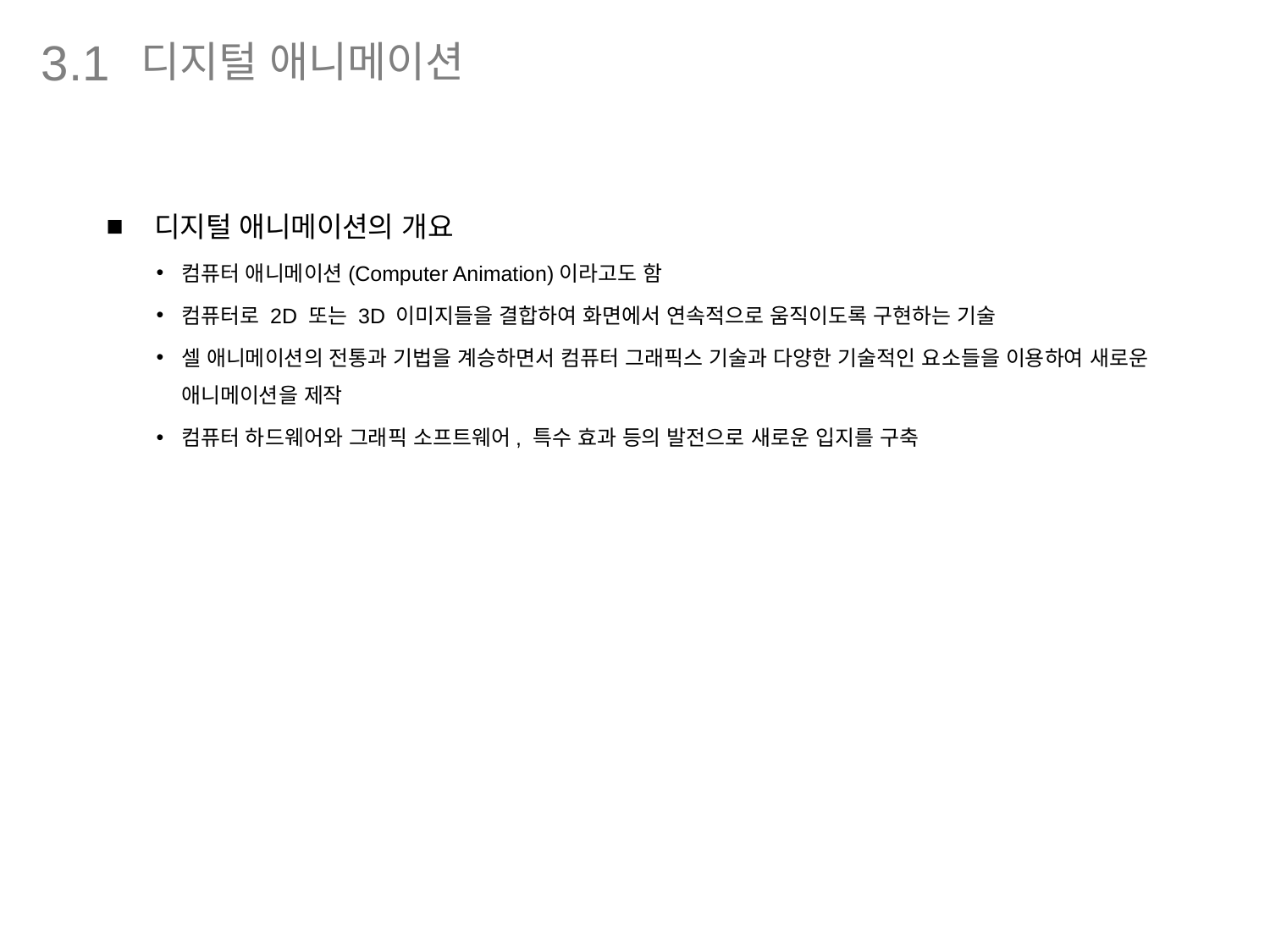

디지털 애니메이션
3.1
디지털 애니메이션의 개요
컴퓨터 애니메이션(Computer Animation)이라고도 함
컴퓨터로 2D 또는 3D 이미지들을 결합하여 화면에서 연속적으로 움직이도록 구현하는 기술
셀 애니메이션의 전통과 기법을 계승하면서 컴퓨터 그래픽스 기술과 다양한 기술적인 요소들을 이용하여 새로운 애니메이션을 제작
컴퓨터 하드웨어와 그래픽 소프트웨어, 특수 효과 등의 발전으로 새로운 입지를 구축